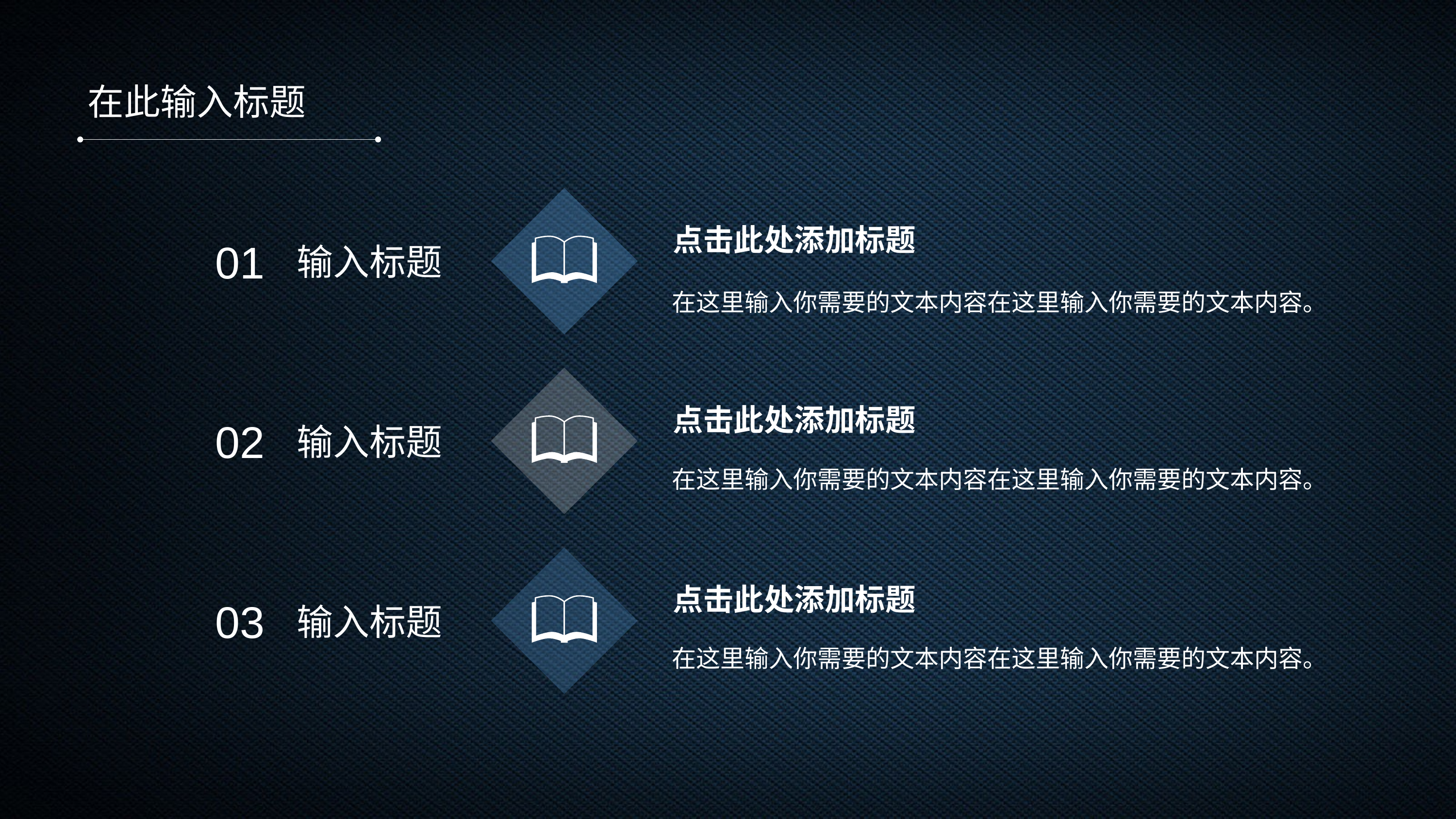

在此输入标题

点击此处添加标题
01
输入标题
在这里输入你需要的文本内容在这里输入你需要的文本内容。

点击此处添加标题
02
输入标题
在这里输入你需要的文本内容在这里输入你需要的文本内容。

点击此处添加标题
03
输入标题
在这里输入你需要的文本内容在这里输入你需要的文本内容。